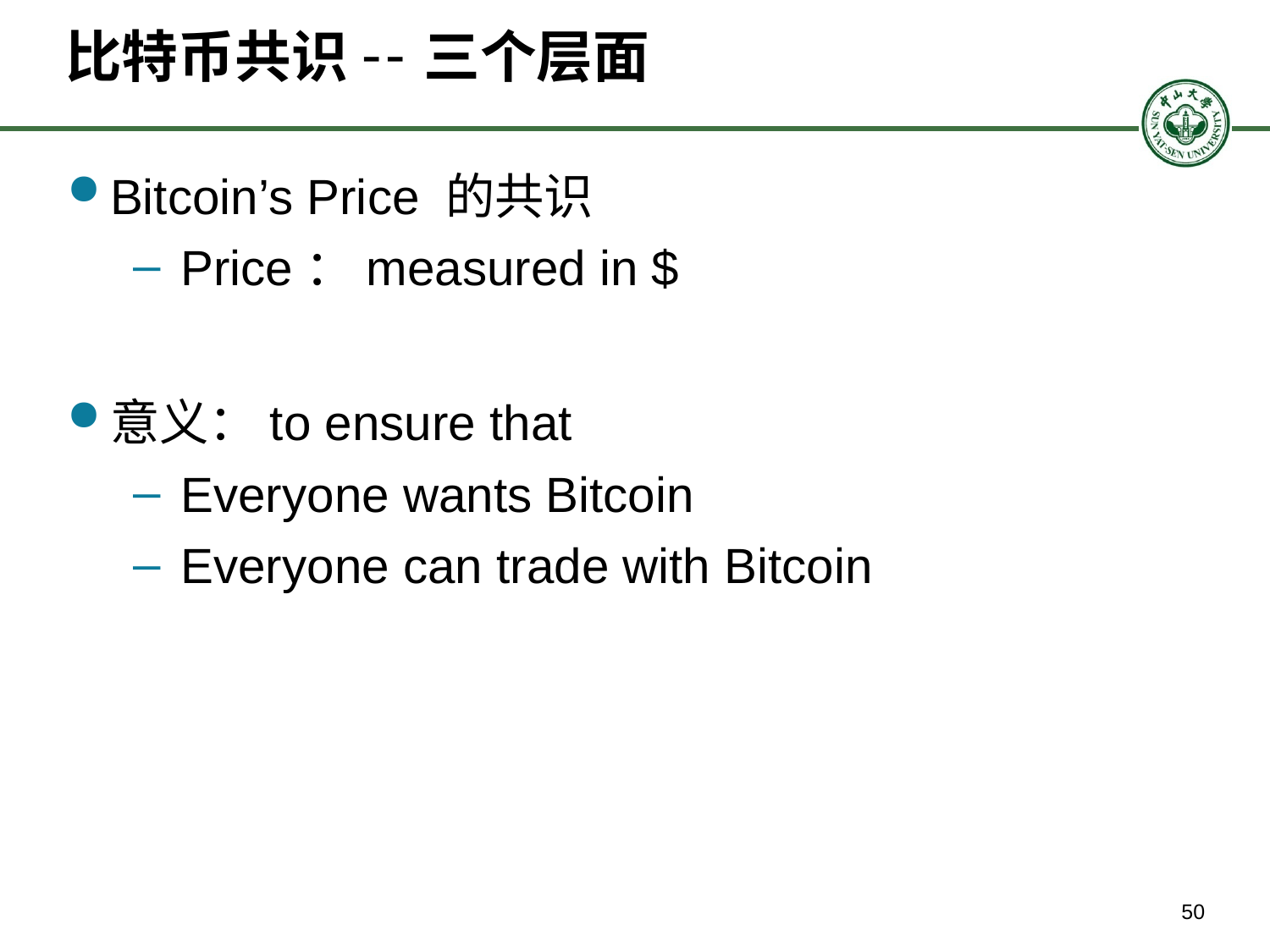

# 比特币共识--三个层面
Bitcoin’s Price 的共识
Price：measured in $

意义：to ensure that
Everyone wants Bitcoin
Everyone can trade with Bitcoin